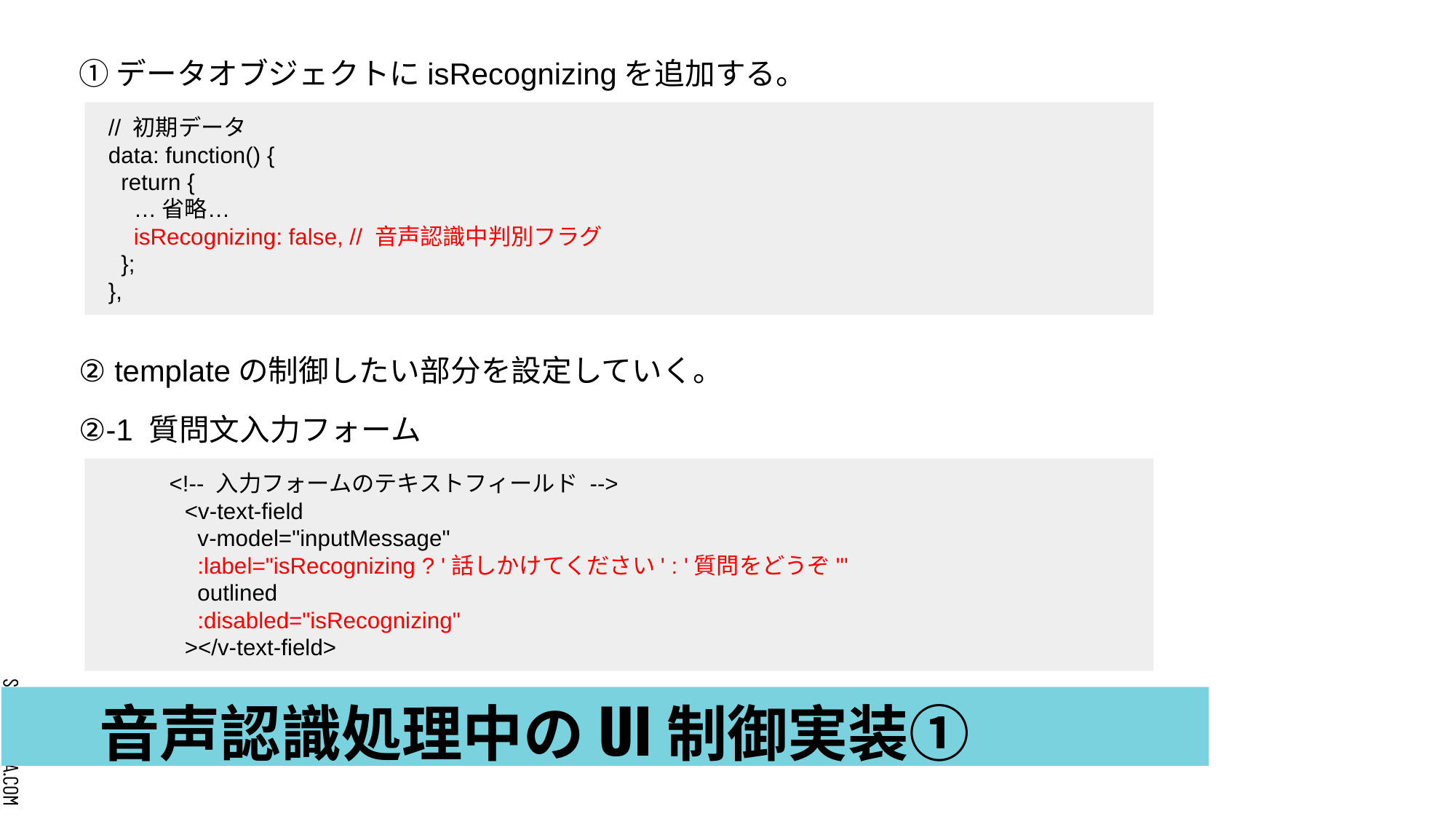

①データオブジェクトにisRecognizingを追加する。
  // 初期データ
  data: function() {
    return {
      …省略…
      isRecognizing: false, // 音声認識中判別フラグ
    };
  },
② templateの制御したい部分を設定していく。
②-1 質問文入力フォーム
　　　<!-- 入力フォームのテキストフィールド -->
              <v-text-field
                v-model="inputMessage"
                :label="isRecognizing ? '話しかけてください' : '質問をどうぞ'"
                outlined
                :disabled="isRecognizing"
              ></v-text-field>
# 音声認識処理中のUI制御実装①